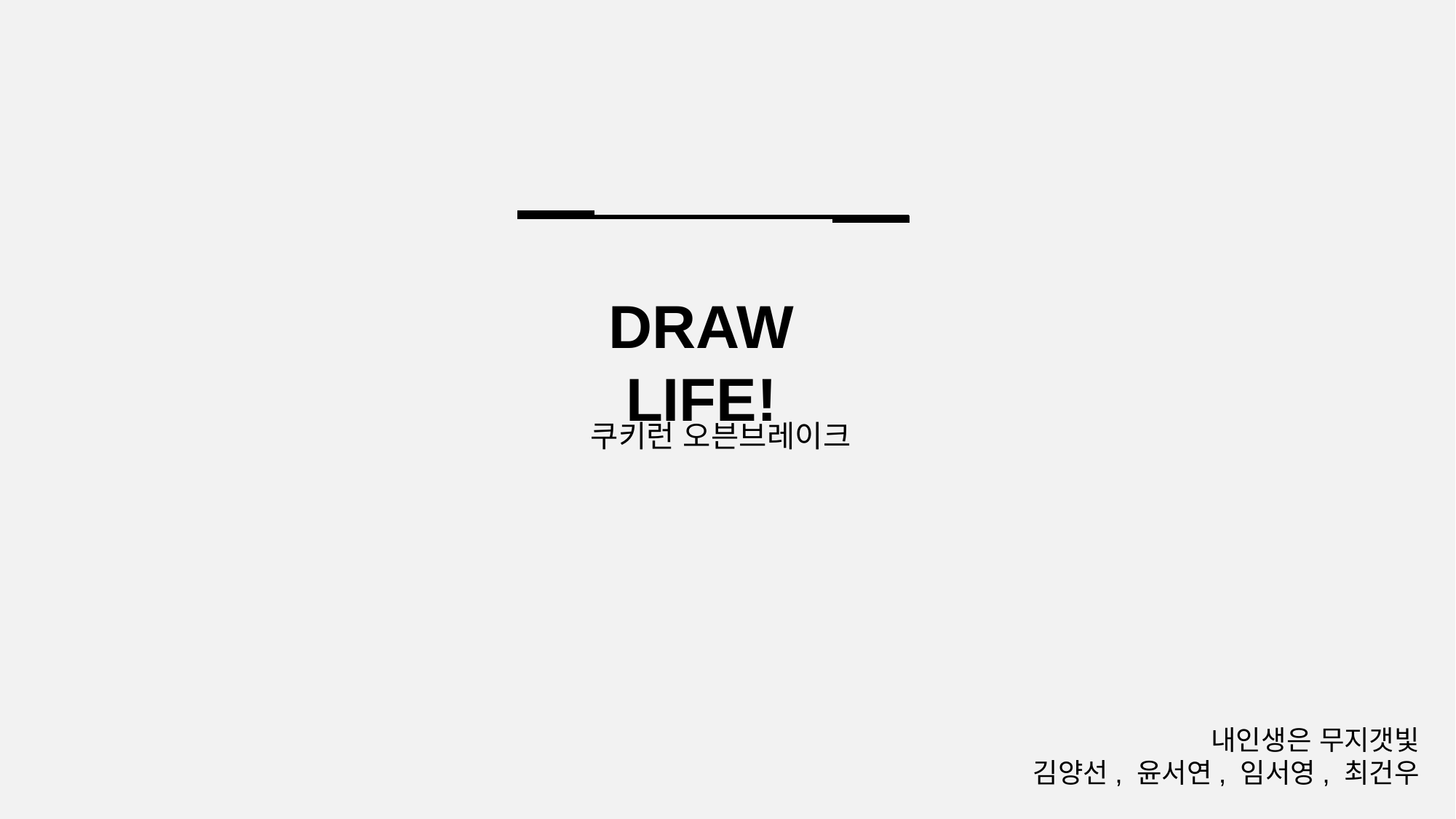

DRAW LIFE!
쿠키런 오븐브레이크
내인생은 무지갯빛
김양선, 윤서연, 임서영, 최건우